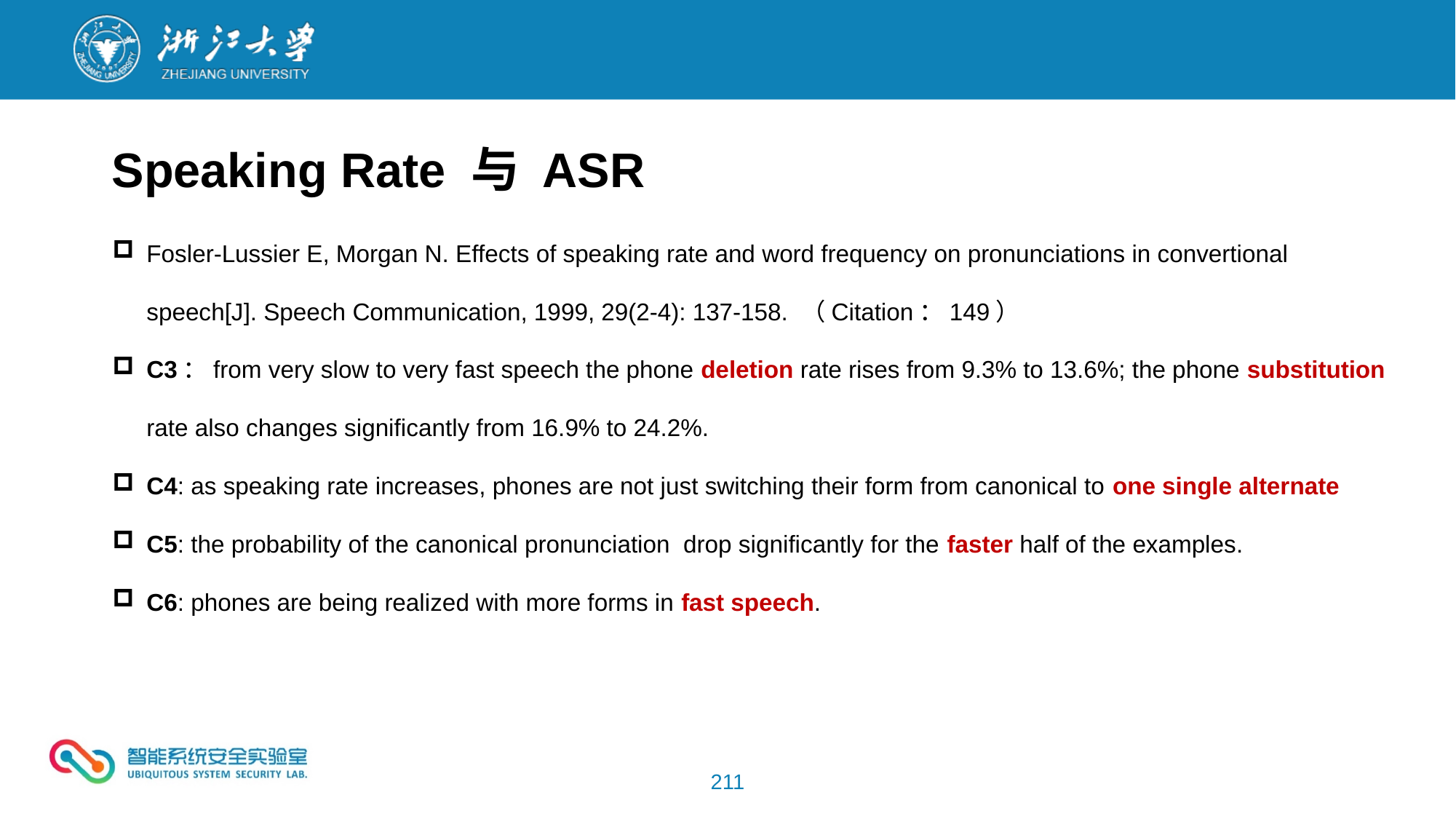

Speaking Rate 与 ASR
Fosler-Lussier E, Morgan N. Effects of speaking rate and word frequency on pronunciations in convertional speech[J]. Speech Communication, 1999, 29(2-4): 137-158. （Citation：149）
C3：from very slow to very fast speech the phone deletion rate rises from 9.3% to 13.6%; the phone substitution rate also changes significantly from 16.9% to 24.2%.
C4: as speaking rate increases, phones are not just switching their form from canonical to one single alternate
C5: the probability of the canonical pronunciation  drop significantly for the faster half of the examples.
C6: phones are being realized with more forms in fast speech.